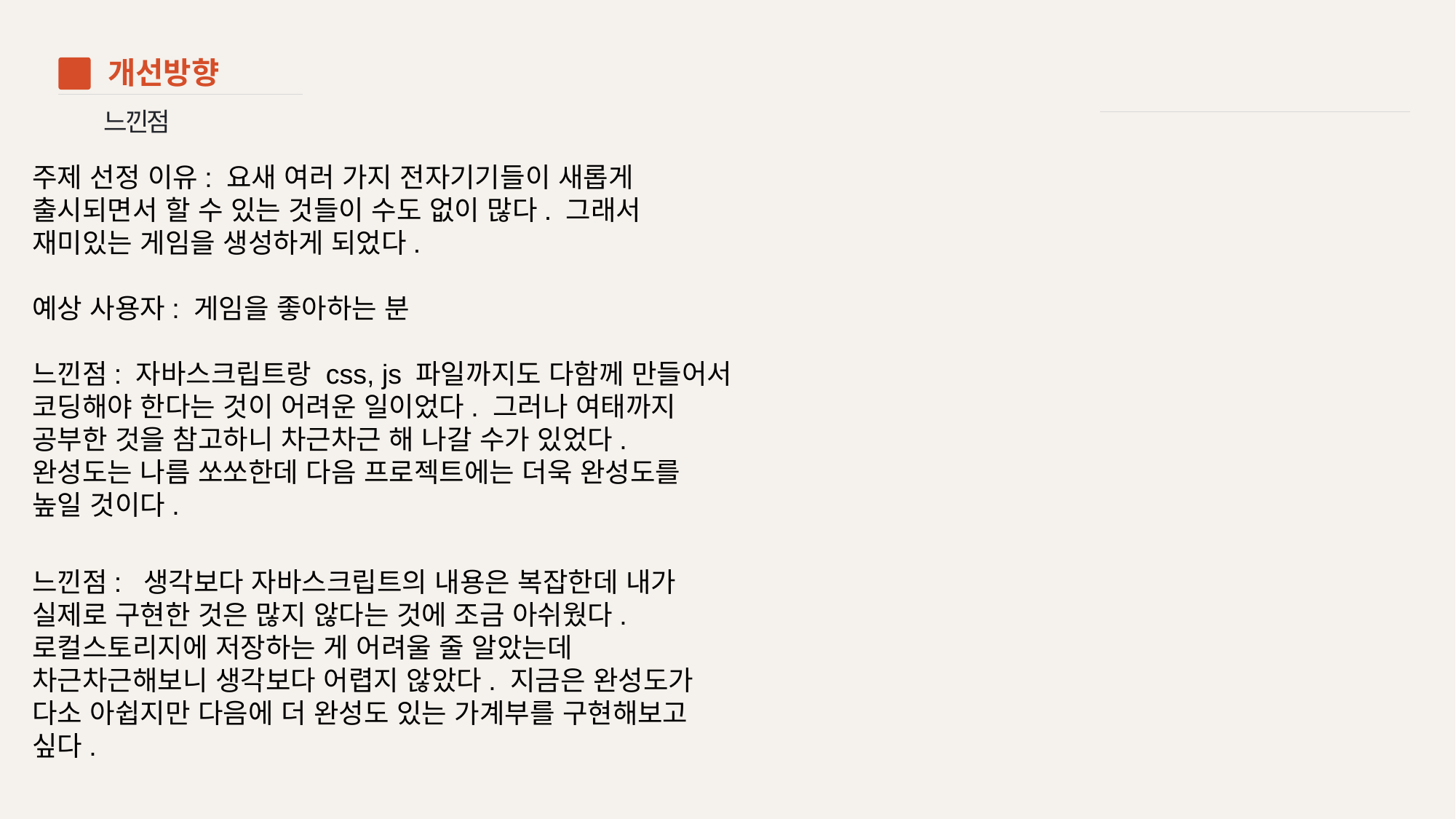

개선방향
03
느낀점
주제 선정 이유: 요새 여러 가지 전자기기들이 새롭게 출시되면서 할 수 있는 것들이 수도 없이 많다. 그래서 재미있는 게임을 생성하게 되었다.

예상 사용자: 게임을 좋아하는 분

느낀점: 자바스크립트랑 css, js 파일까지도 다함께 만들어서 코딩해야 한다는 것이 어려운 일이었다. 그러나 여태까지 공부한 것을 참고하니 차근차근 해 나갈 수가 있었다. 완성도는 나름 쏘쏘한데 다음 프로젝트에는 더욱 완성도를 높일 것이다.
느낀점:  생각보다 자바스크립트의 내용은 복잡한데 내가 실제로 구현한 것은 많지 않다는 것에 조금 아쉬웠다. 로컬스토리지에 저장하는 게 어려울 줄 알았는데 차근차근해보니 생각보다 어렵지 않았다. 지금은 완성도가 다소 아쉽지만 다음에 더 완성도 있는 가계부를 구현해보고 싶다.